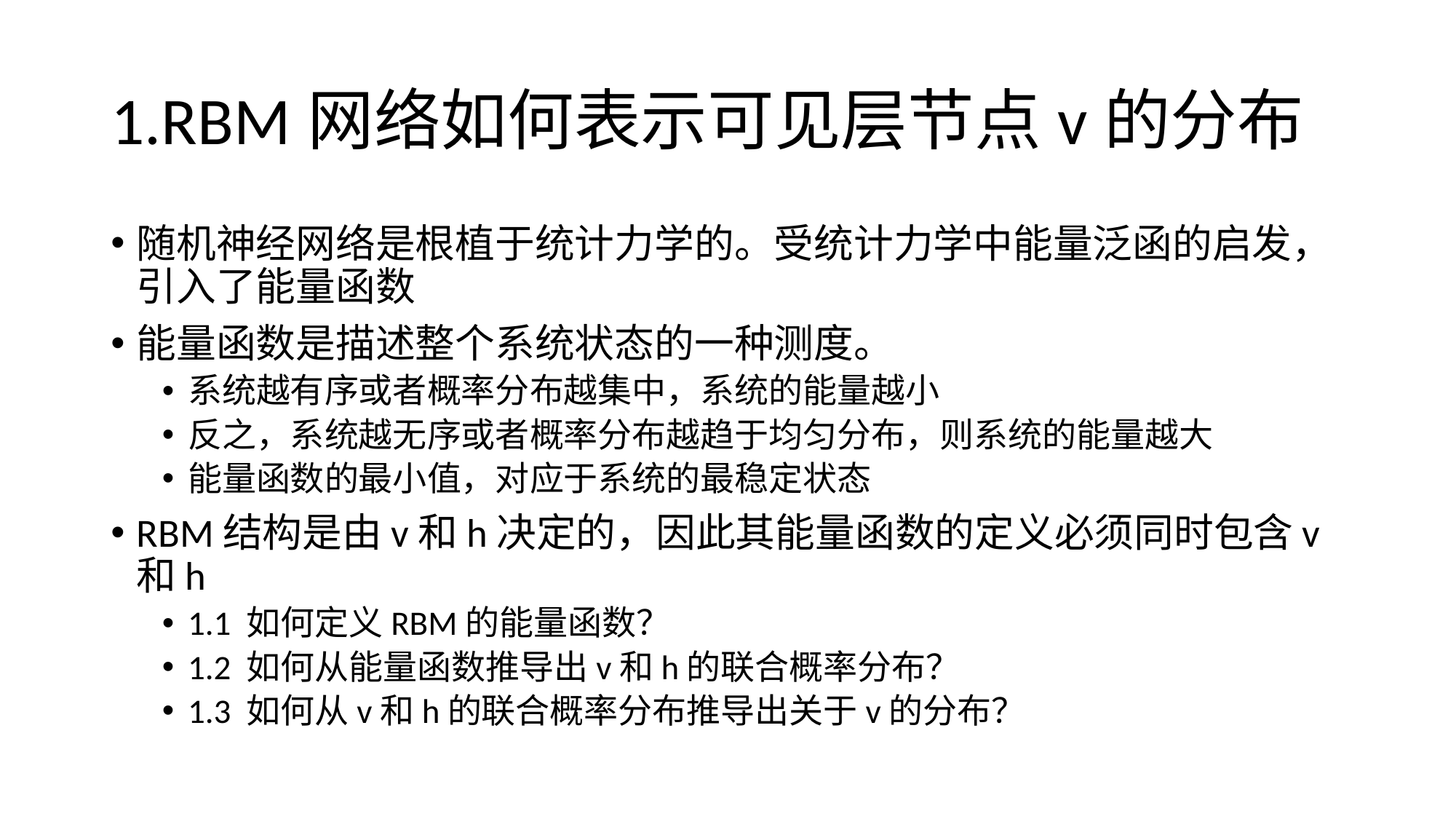

# 1.RBM网络如何表示可见层节点v的分布
随机神经网络是根植于统计力学的。受统计力学中能量泛函的启发，引入了能量函数
能量函数是描述整个系统状态的一种测度。
系统越有序或者概率分布越集中，系统的能量越小
反之，系统越无序或者概率分布越趋于均匀分布，则系统的能量越大
能量函数的最小值，对应于系统的最稳定状态
RBM结构是由v和h决定的，因此其能量函数的定义必须同时包含v和h
1.1 如何定义RBM的能量函数？
1.2 如何从能量函数推导出v和h的联合概率分布？
1.3 如何从v和h的联合概率分布推导出关于v的分布？